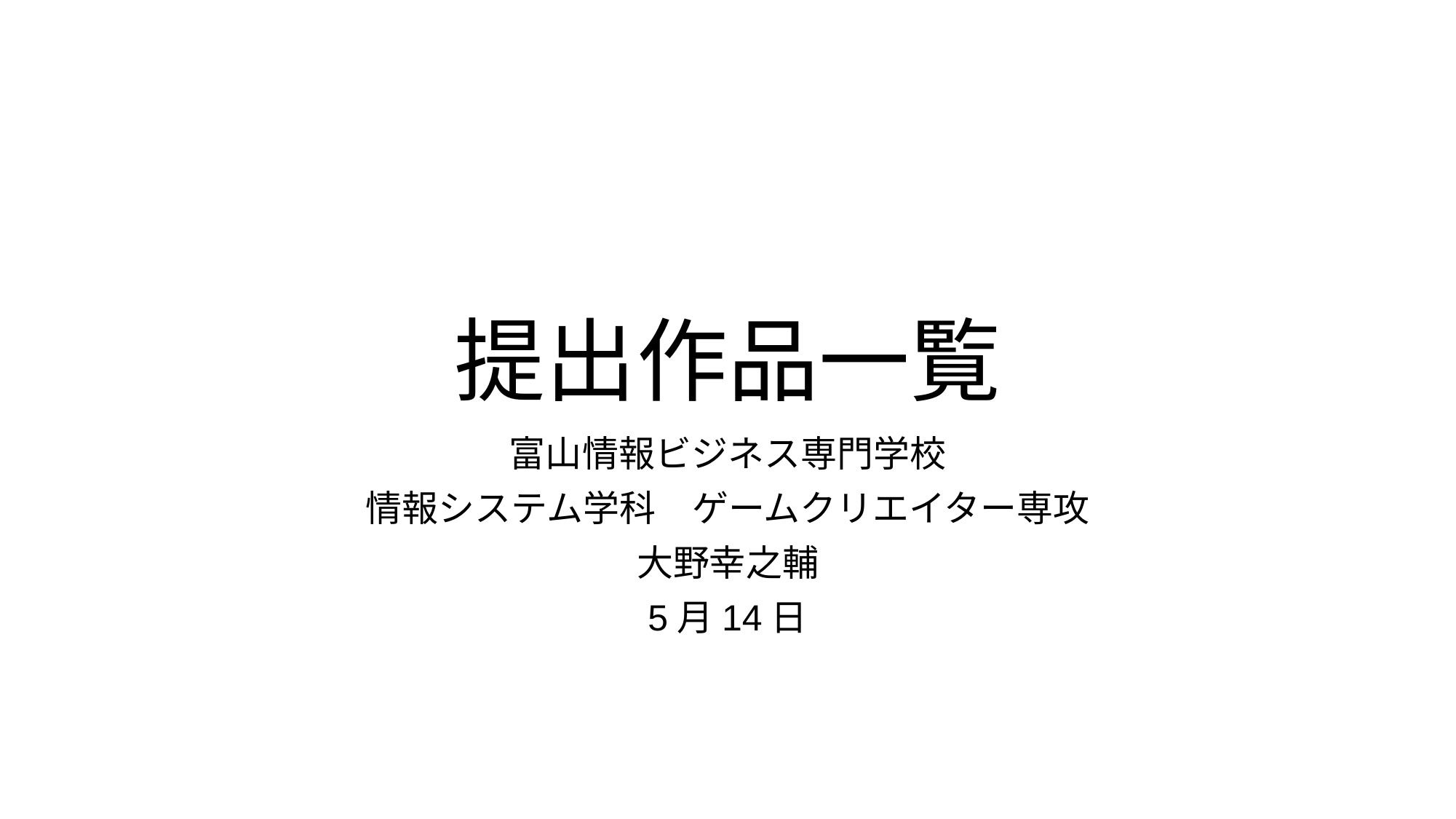

# 提出作品一覧
富山情報ビジネス専門学校
情報システム学科　ゲームクリエイター専攻
大野幸之輔
5月14日